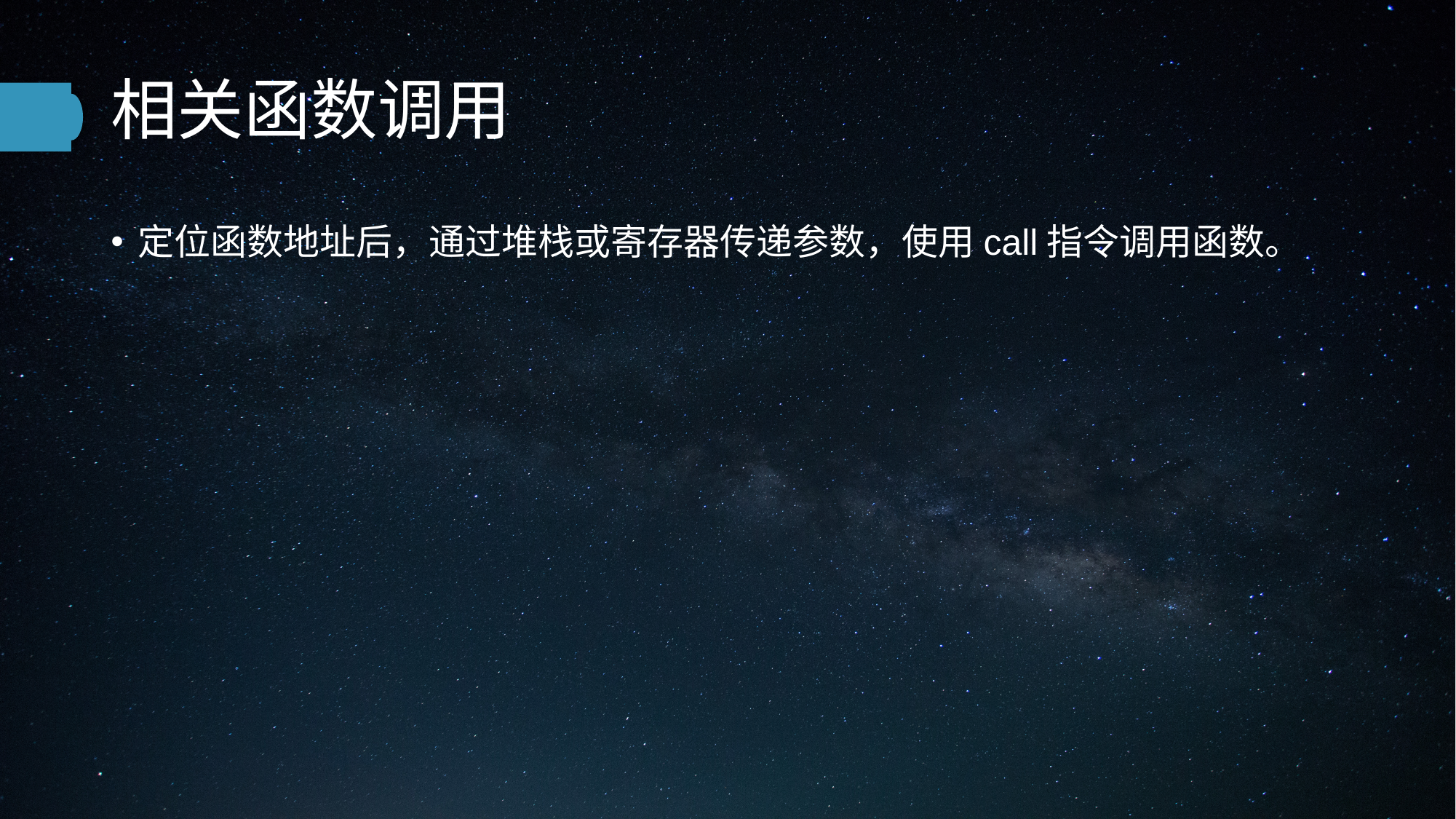

# 相关函数调用
定位函数地址后，通过堆栈或寄存器传递参数，使用call指令调用函数。